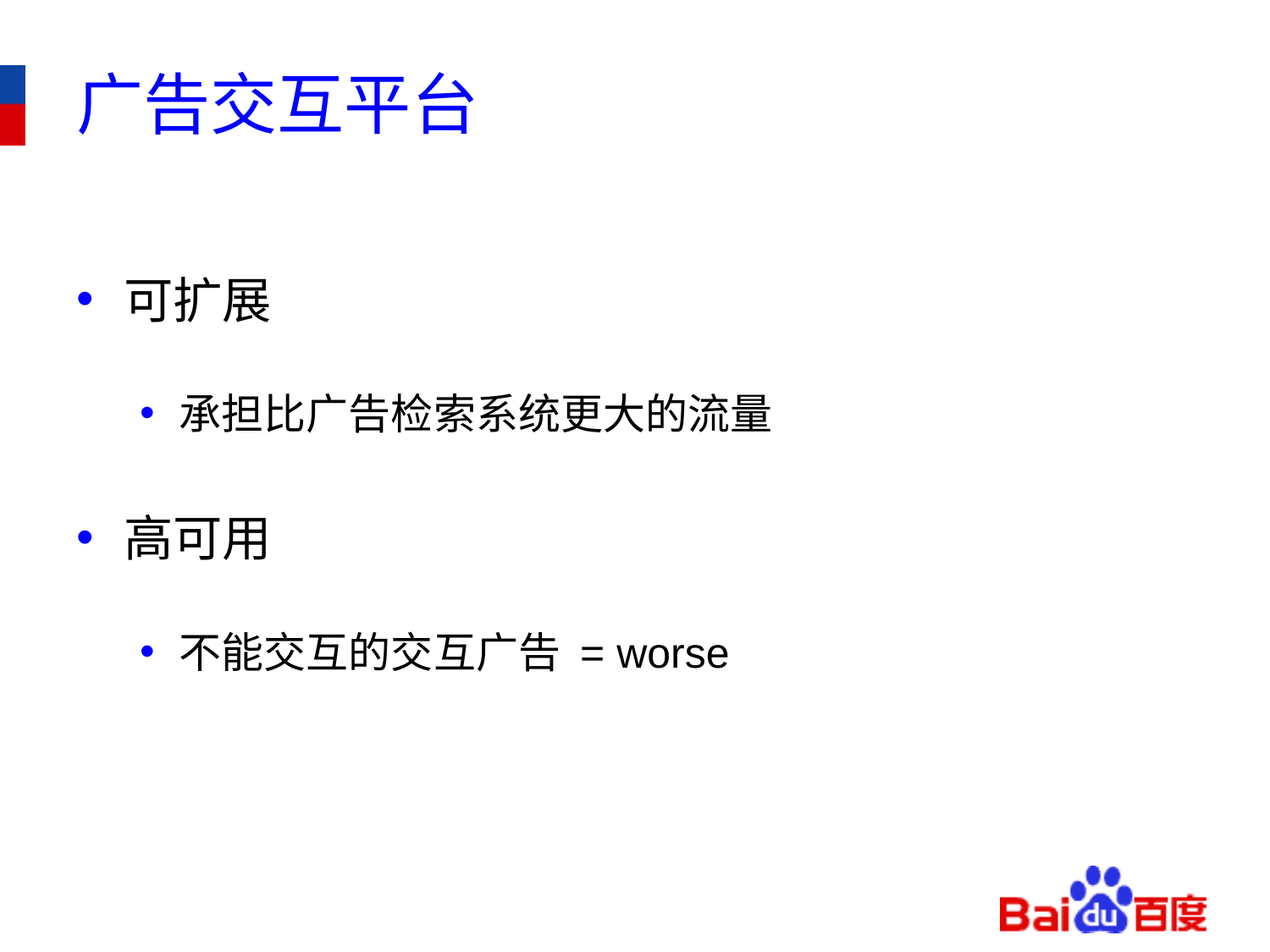

# 广告交互平台
可扩展
承担比广告检索系统更大的流量
高可用
不能交互的交互广告 = worse